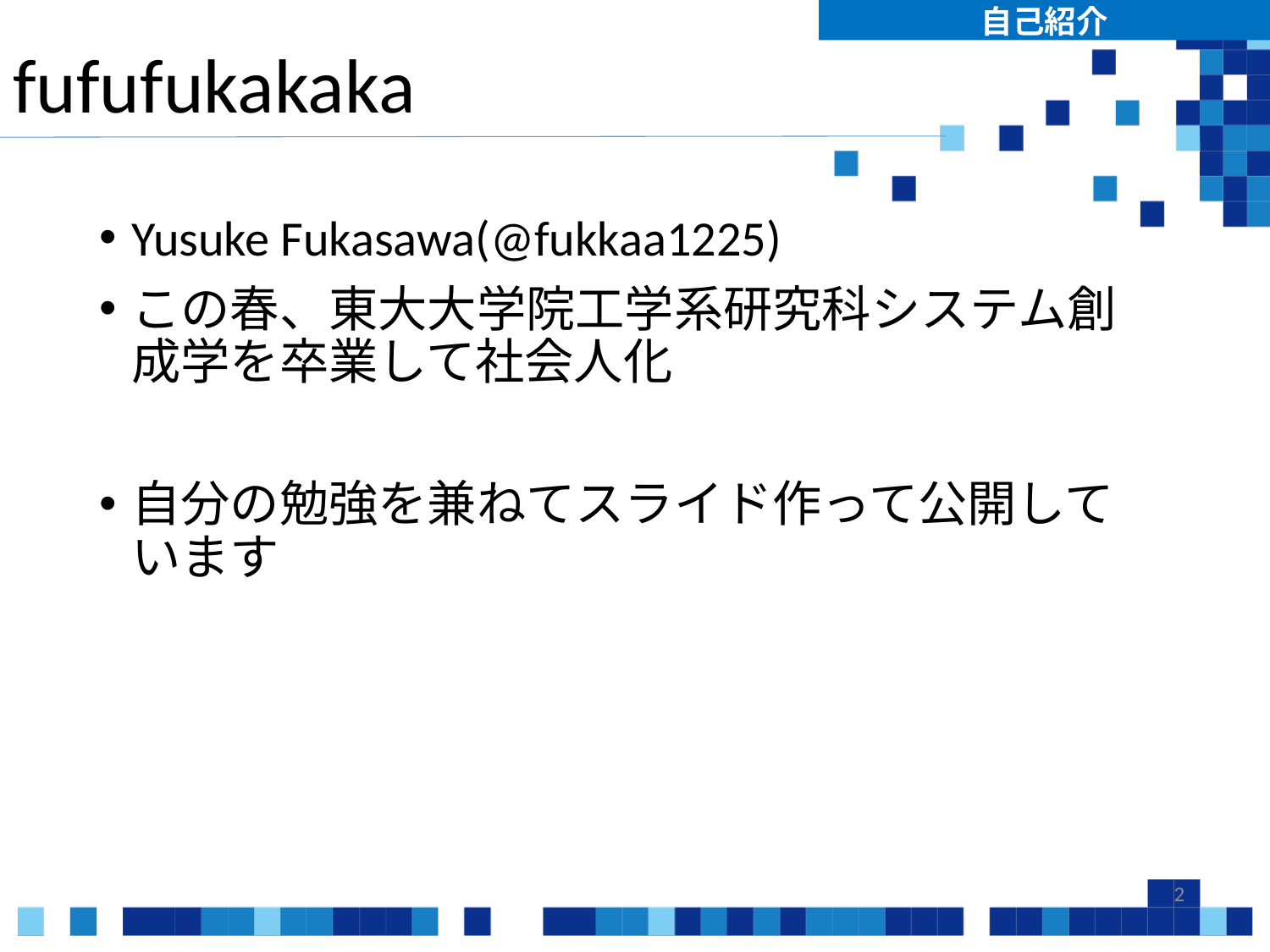

自己紹介
# fufufukakaka
Yusuke Fukasawa(@fukkaa1225)
この春、東大大学院工学系研究科システム創成学を卒業して社会人化

自分の勉強を兼ねてスライド作って公開しています